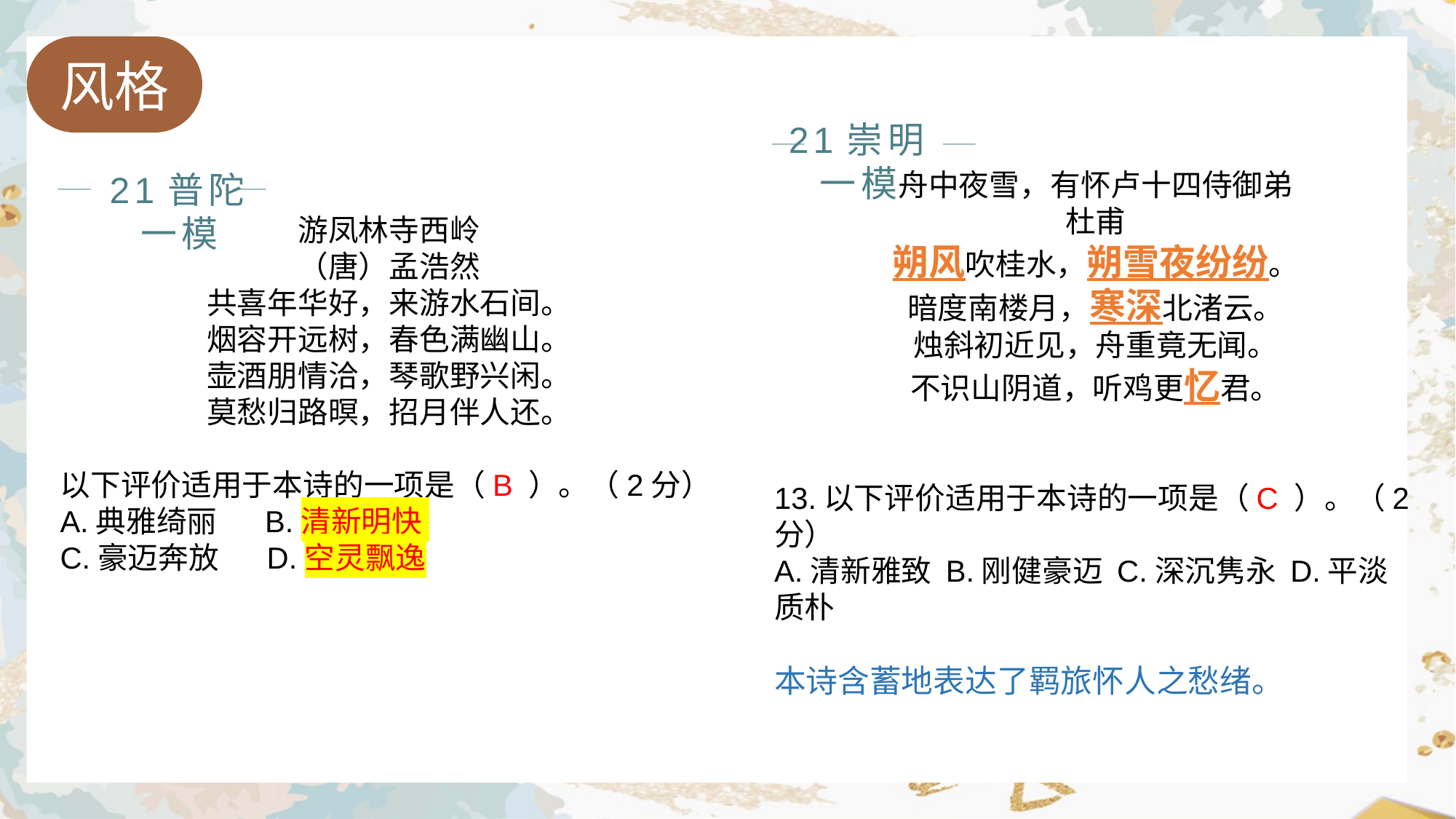

风格

21崇明一模
舟中夜雪，有怀卢十四侍御弟
杜甫
朔风吹桂水，朔雪夜纷纷。
暗度南楼月，寒深北渚云。
烛斜初近见，舟重竟无闻。
不识山阴道，听鸡更忆君。

13.以下评价适用于本诗的一项是（C ）。（2分）
A.清新雅致 B.刚健豪迈 C.深沉隽永 D.平淡质朴

本诗含蓄地表达了羁旅怀人之愁绪。
21普陀一模
游凤林寺西岭
（唐）孟浩然
共喜年华好，来游水石间。
烟容开远树，春色满幽山。
壶酒朋情洽，琴歌野兴闲。
莫愁归路暝，招月伴人还。

以下评价适用于本诗的一项是（B ）。（2分）
A.典雅绮丽      B.清新明快
C.豪迈奔放      D.空灵飘逸